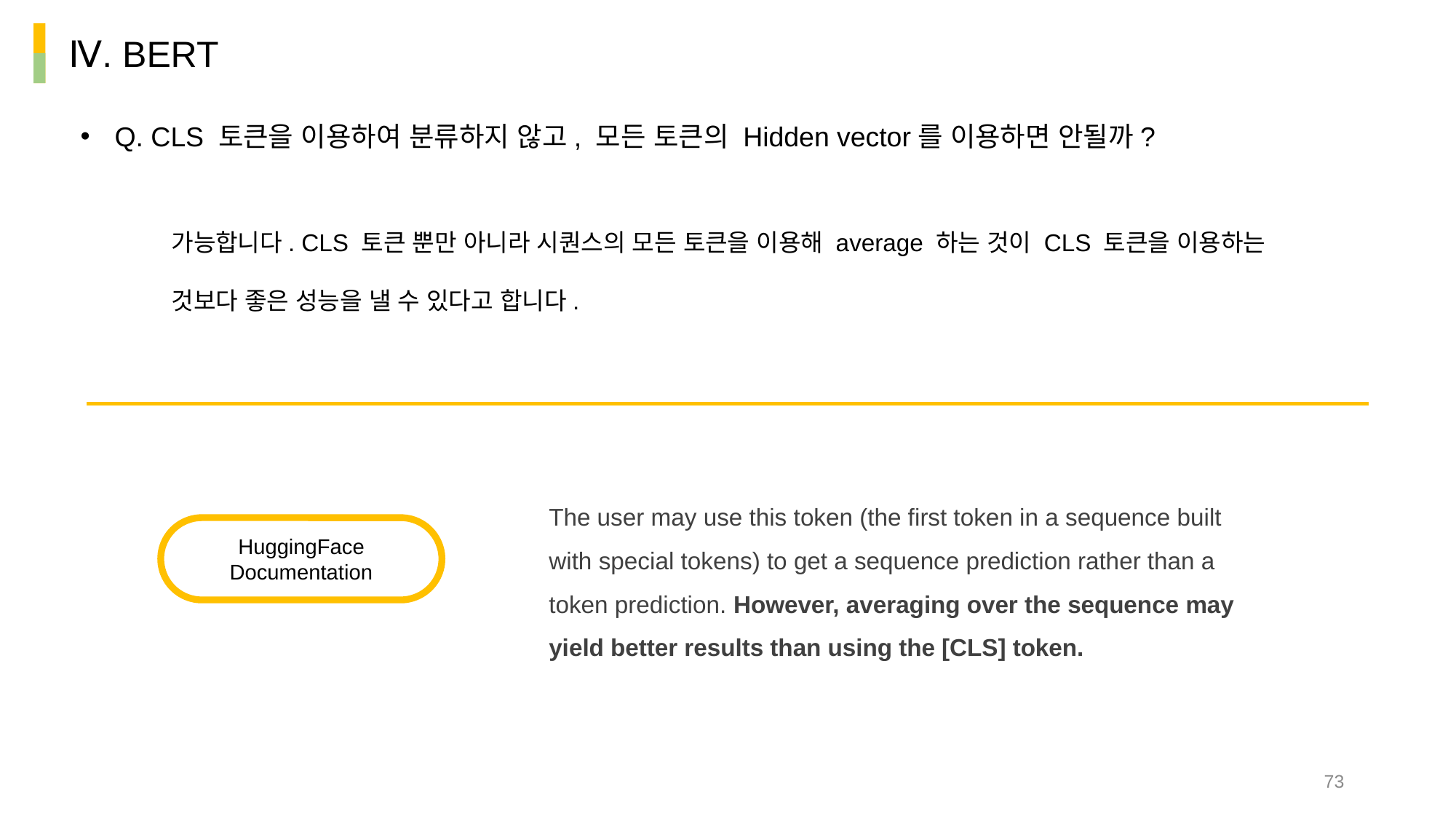

Ⅳ. BERT

Q. CLS 토큰을 이용하여 분류하지 않고, 모든 토큰의 Hidden vector를 이용하면 안될까?
가능합니다. CLS 토큰 뿐만 아니라 시퀀스의 모든 토큰을 이용해 average 하는 것이 CLS 토큰을 이용하는 것보다 좋은 성능을 낼 수 있다고 합니다.
The user may use this token (the first token in a sequence built with special tokens) to get a sequence prediction rather than a token prediction. However, averaging over the sequence may yield better results than using the [CLS] token.
HuggingFace
Documentation
73